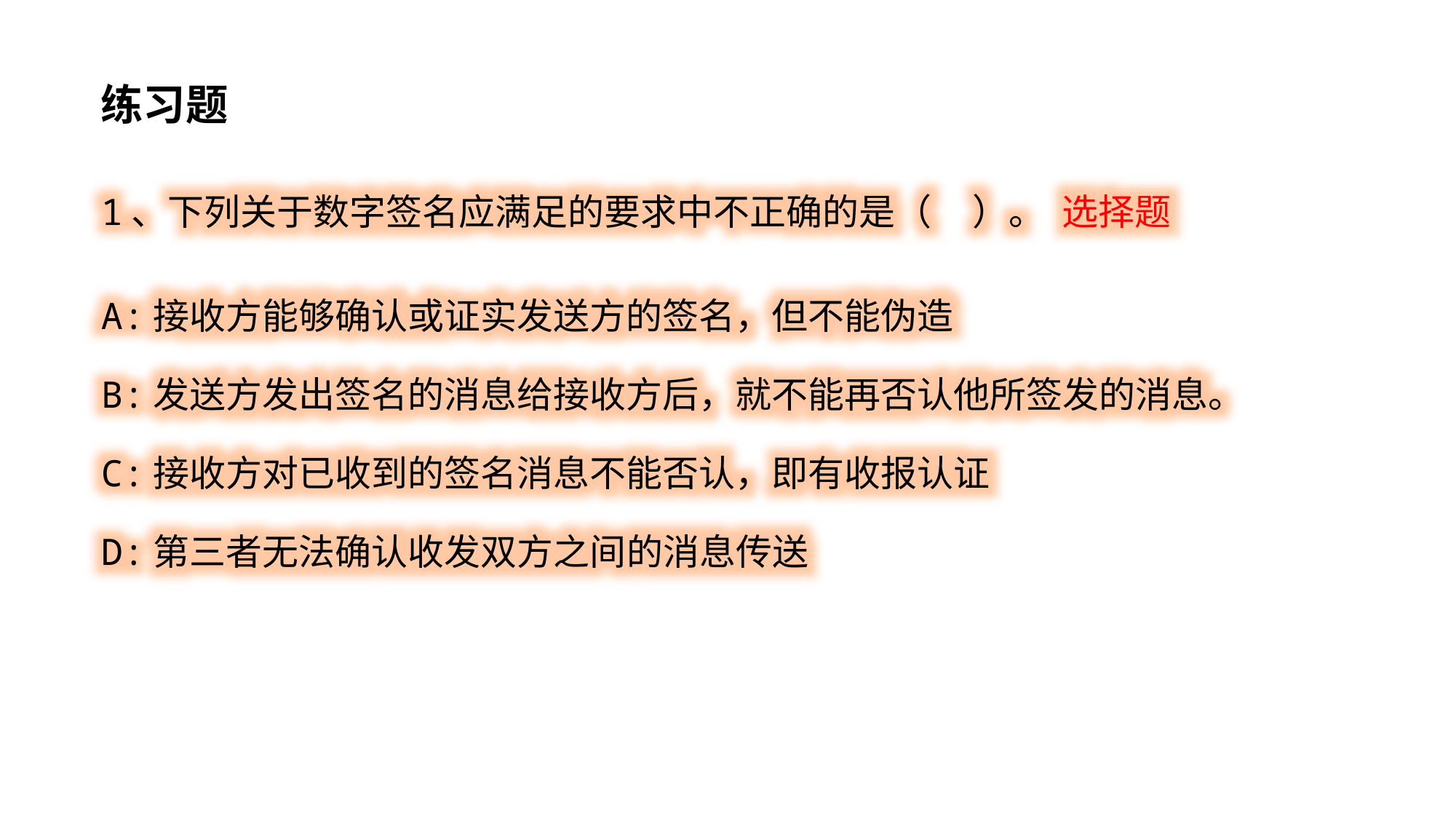

练习题
1、下列关于数字签名应满足的要求中不正确的是（     ）。  选择题

A:接收方能够确认或证实发送方的签名，但不能伪造

B:发送方发出签名的消息给接收方后，就不能再否认他所签发的消息。

C:接收方对已收到的签名消息不能否认，即有收报认证

D:第三者无法确认收发双方之间的消息传送